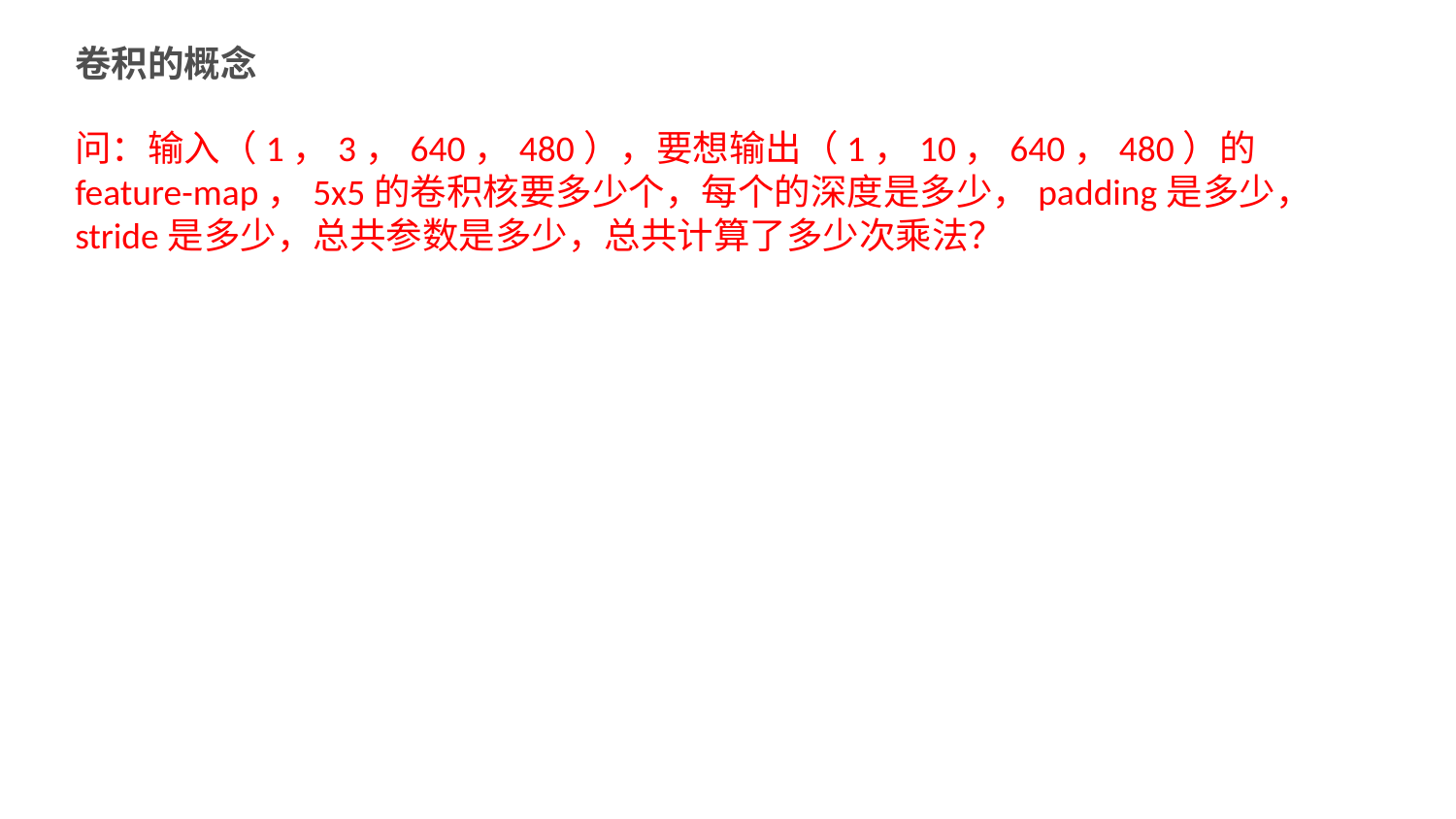

卷积的概念
问：输入（1，3，640，480），要想输出（1，10，640，480）的feature-map，5x5的卷积核要多少个，每个的深度是多少，padding是多少，stride是多少，总共参数是多少，总共计算了多少次乘法？